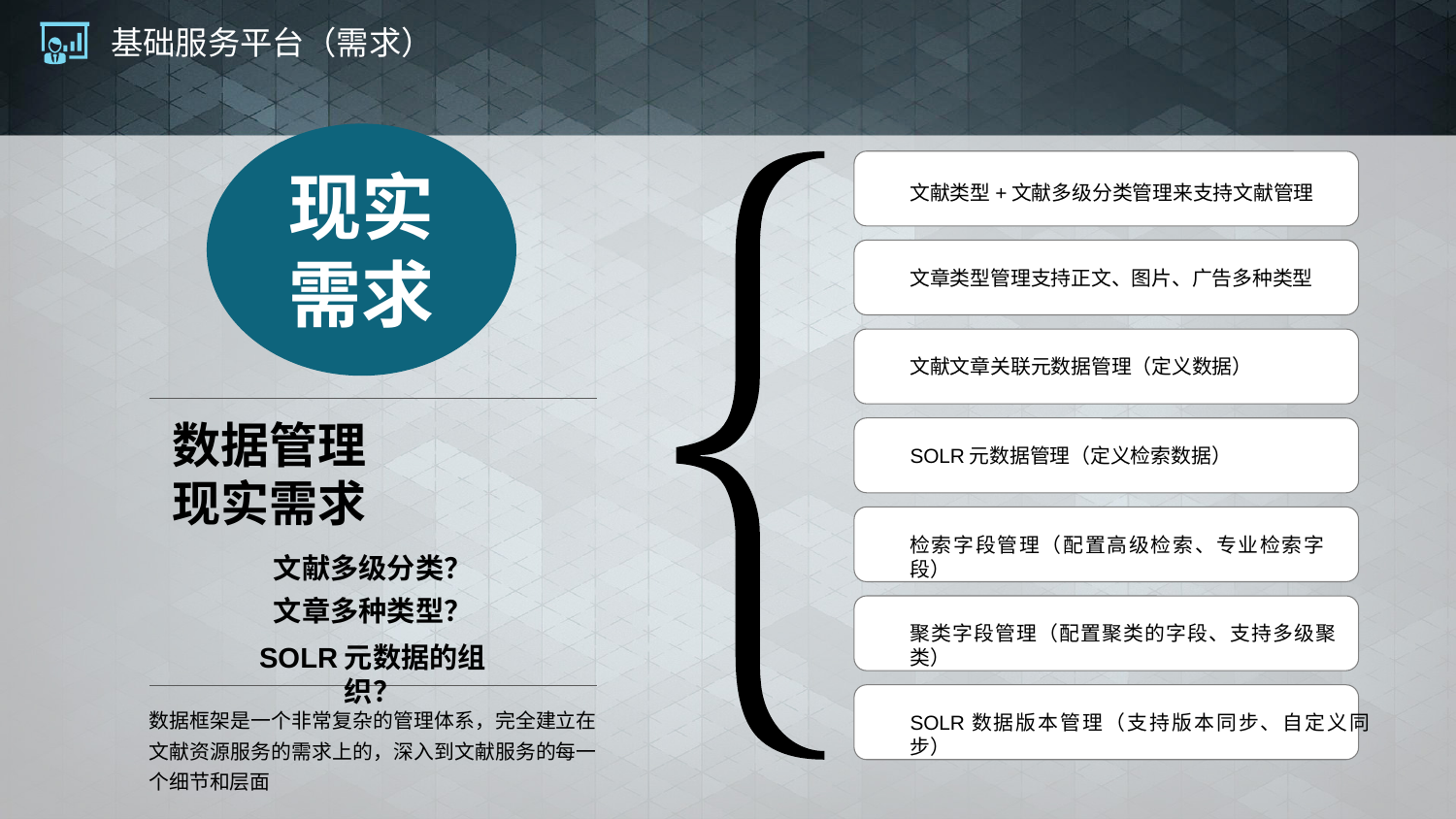

# 基础服务平台（需求）

现实需求
文献类型+文献多级分类管理来支持文献管理

文章类型管理支持正文、图片、广告多种类型

文献文章关联元数据管理（定义数据）
数据管理
现实需求

SOLR元数据管理（定义检索数据）

检索字段管理（配置高级检索、专业检索字段）
文献多级分类？
文章多种类型？

聚类字段管理（配置聚类的字段、支持多级聚类）
SOLR元数据的组织？

数据框架是一个非常复杂的管理体系，完全建立在文献资源服务的需求上的，深入到文献服务的每一个细节和层面
SOLR数据版本管理（支持版本同步、自定义同步）